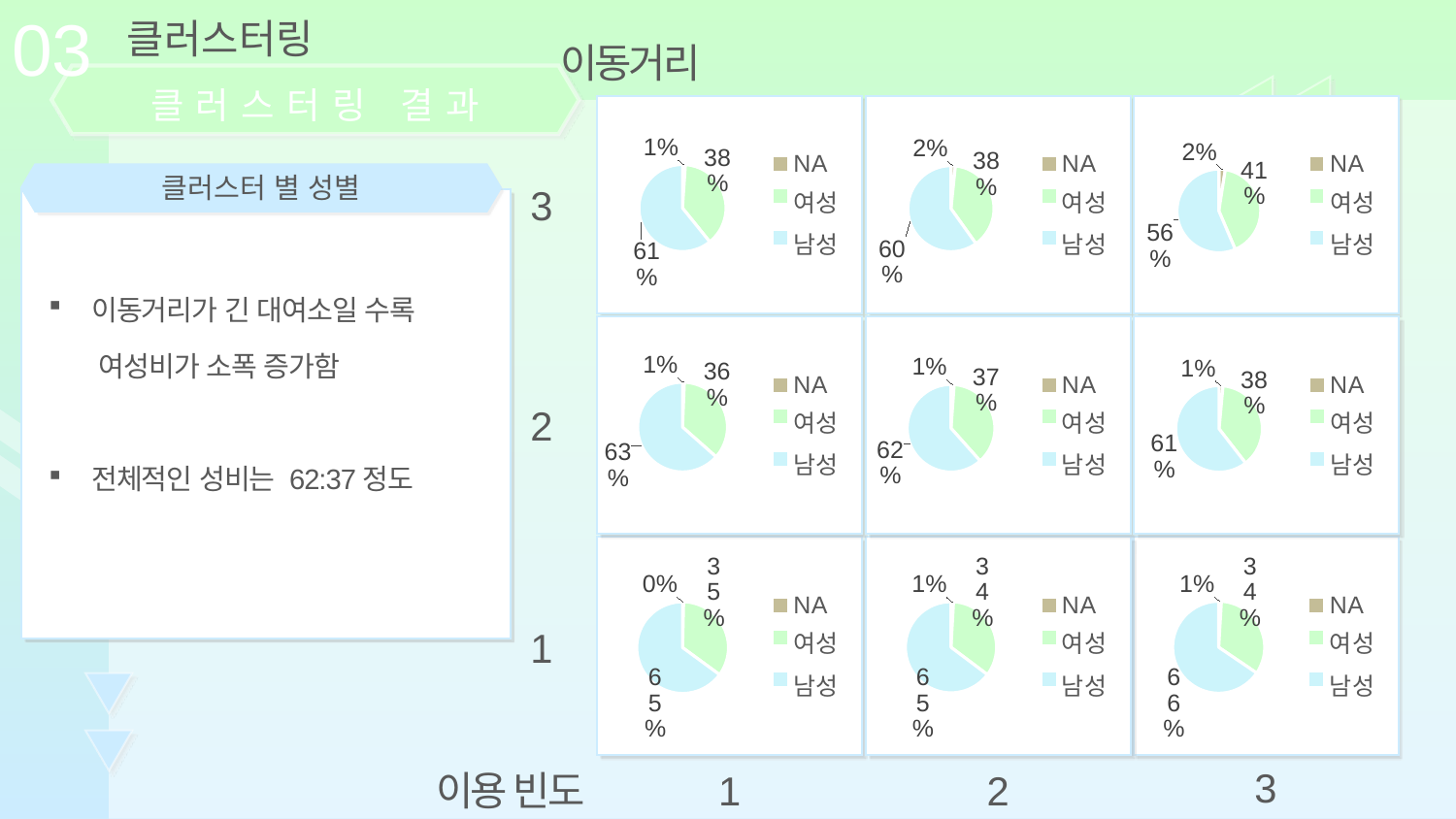

03
클러스터링
이동거리
클러스터링 결과

### Chart

| Category | 성비 |
|---|---|
| NA | 3519.0 |
| 여성 | 124733.0 |
| 남성 | 199036.0 |

### Chart

| Category | 성별비율 |
|---|---|
| NA | 14946.0 |
| 여성 | 348563.0 |
| 남성 | 542170.0 |

### Chart

| Category | 성별비율 |
|---|---|
| NA | 60333.0 |
| 여성 | 999810.0 |
| 남성 | 1373386.0 |
클러스터 별 성별

3
이동거리가 긴 대여소일 수록
      여성비가 소폭 증가함

전체적인 성비는 62:37정도

### Chart

| Category | 성별비율 |
|---|---|
| NA | 2264.0 |
| 여성 | 126697.0 |
| 남성 | 223943.0 |

### Chart

| Category | 성별비율 |
|---|---|
| NA | 11849.0 |
| 여성 | 381034.0 |
| 남성 | 629196.0 |

### Chart

| Category | 성별비율 |
|---|---|
| NA | 41567.0 |
| 여성 | 1072183.0 |
| 남성 | 1706553.0 |
2

### Chart

| Category | 성별비율 |
|---|---|
| NA | 423.0 |
| 여성 | 41518.0 |
| 남성 | 77643.0 |

### Chart

| Category | 성별비율 |
|---|---|
| NA | 3539.0 |
| 여성 | 133686.0 |
| 남성 | 251996.0 |

### Chart

| Category | 성별비율 |
|---|---|
| NA | 34580.0 |
| 여성 | 1200012.0 |
| 남성 | 2344099.0 |
1
3
이용 빈도
1
2